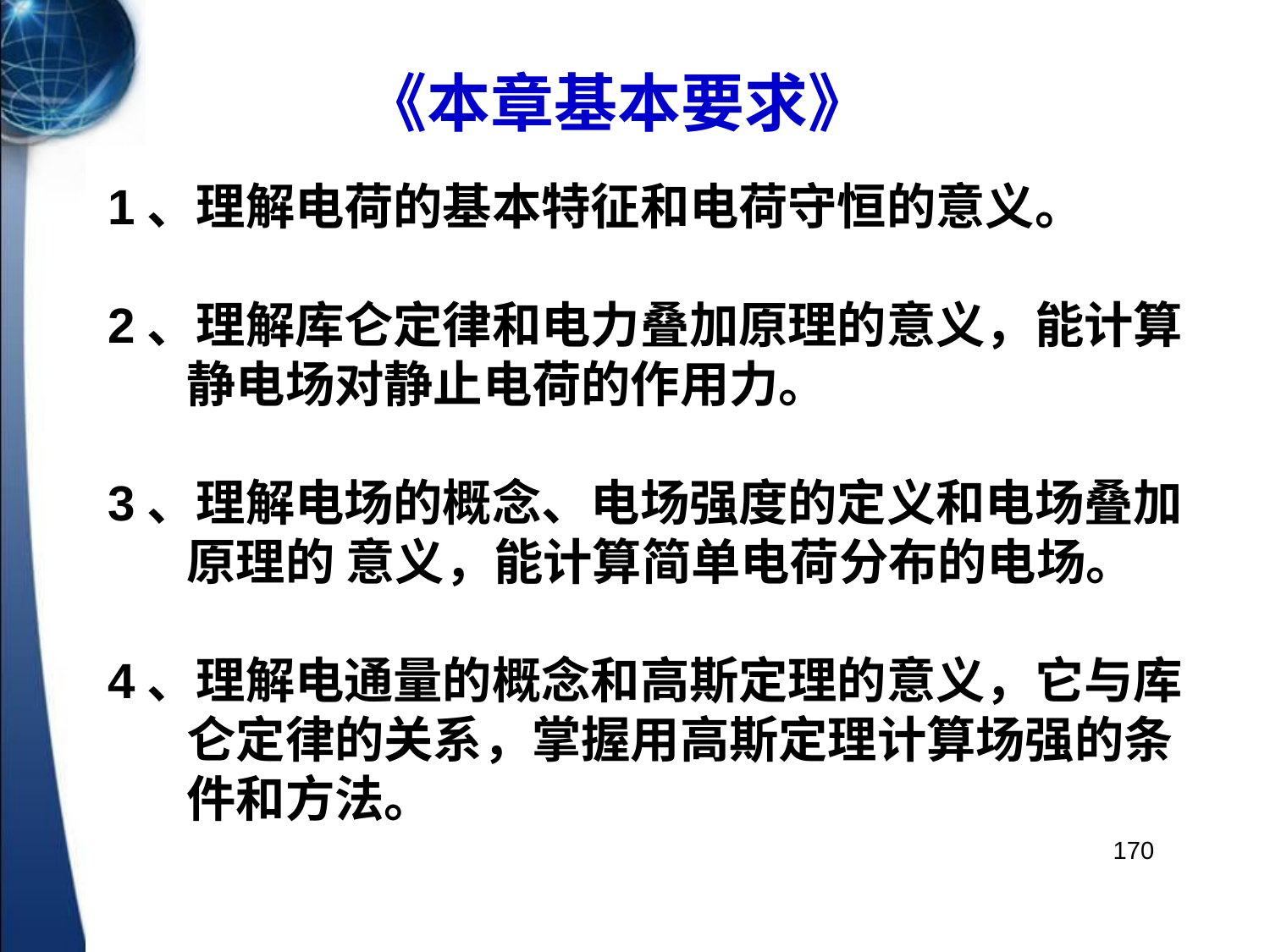

《本章基本要求》
1、理解电荷的基本特征和电荷守恒的意义。

2、理解库仑定律和电力叠加原理的意义，能计算
      静电场对静止电荷的作用力。

3、理解电场的概念、电场强度的定义和电场叠加
      原理的 意义，能计算简单电荷分布的电场。

4、理解电通量的概念和高斯定理的意义，它与库
      仑定律的关系，掌握用高斯定理计算场强的条
      件和方法。

170